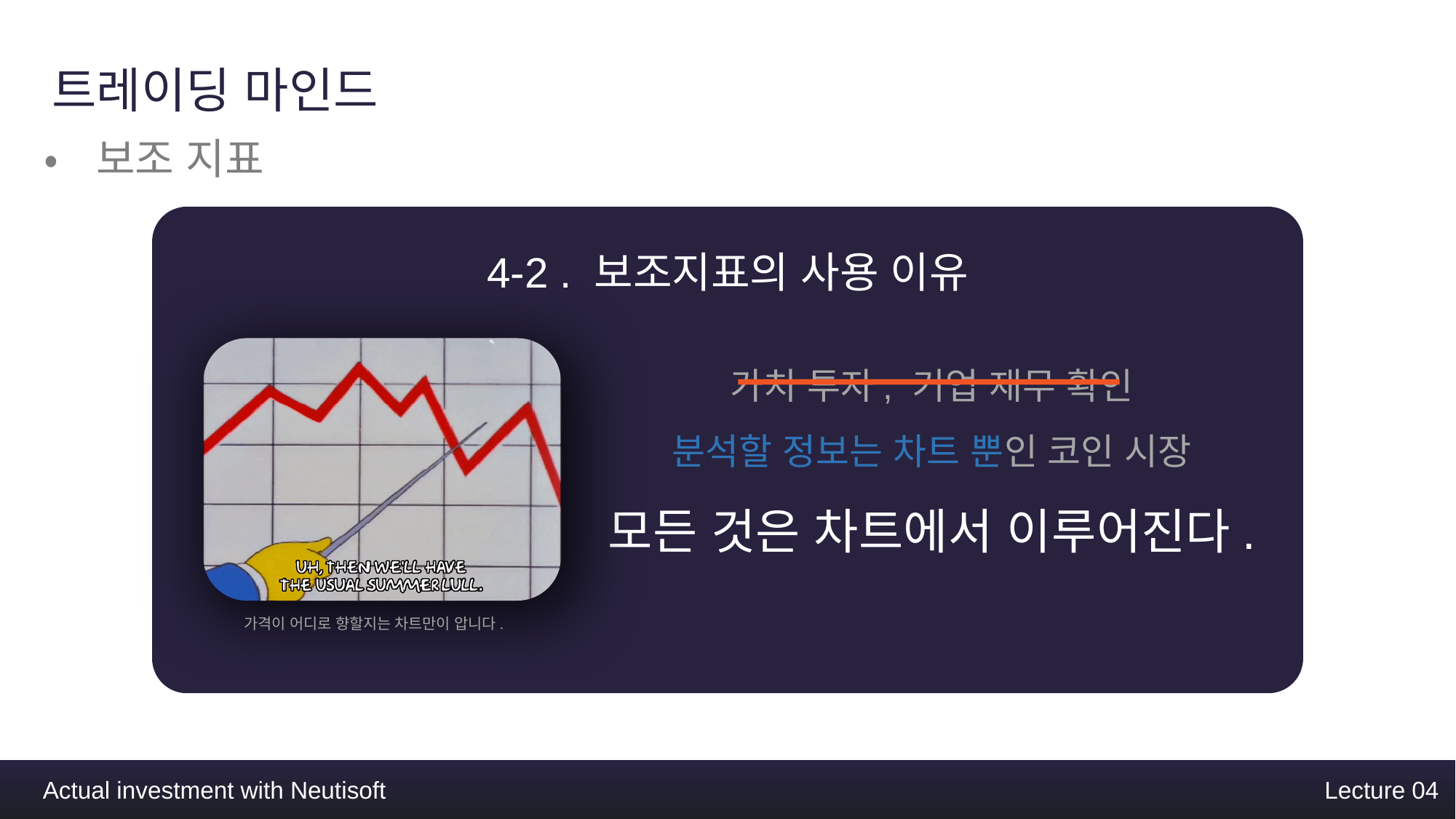

트레이딩 마인드
•보조 지표

4-2 . 보조지표의 사용 이유
가치 투자, 기업 재무 확인
분석할 정보는 차트 뿐인 코인 시장
모든 것은 차트에서 이루어진다.

가격이 어디로 향할지는 차트만이 압니다.

Actual investment with Neutisoft
Lecture 04